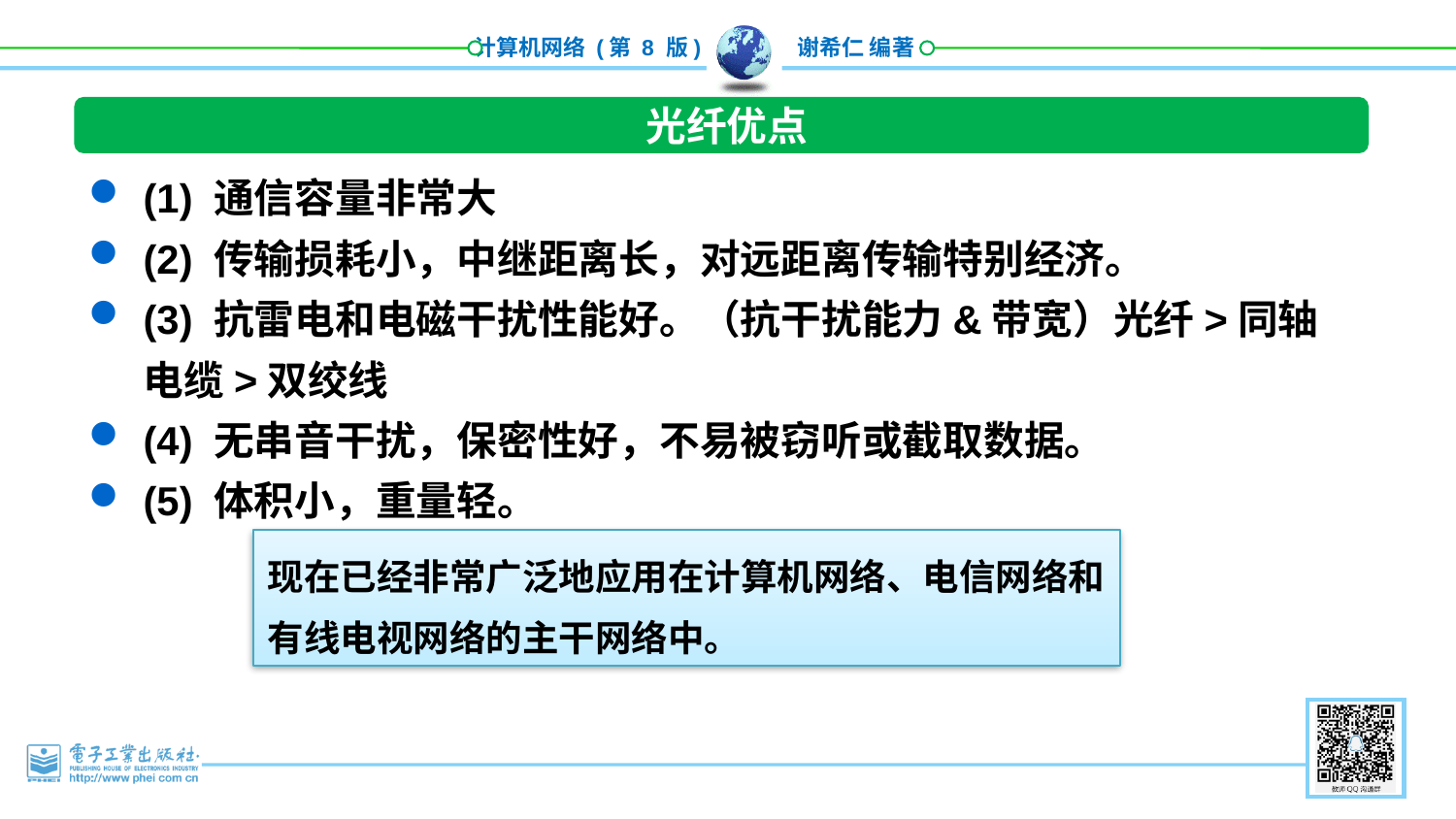

光纤优点
(1) 通信容量非常大
(2) 传输损耗小，中继距离长，对远距离传输特别经济。
(3) 抗雷电和电磁干扰性能好。（抗干扰能力&带宽）光纤>同轴电缆>双绞线
(4) 无串音干扰，保密性好，不易被窃听或截取数据。
(5) 体积小，重量轻。

现在已经非常广泛地应用在计算机网络、电信网络和有线电视网络的主干网络中。